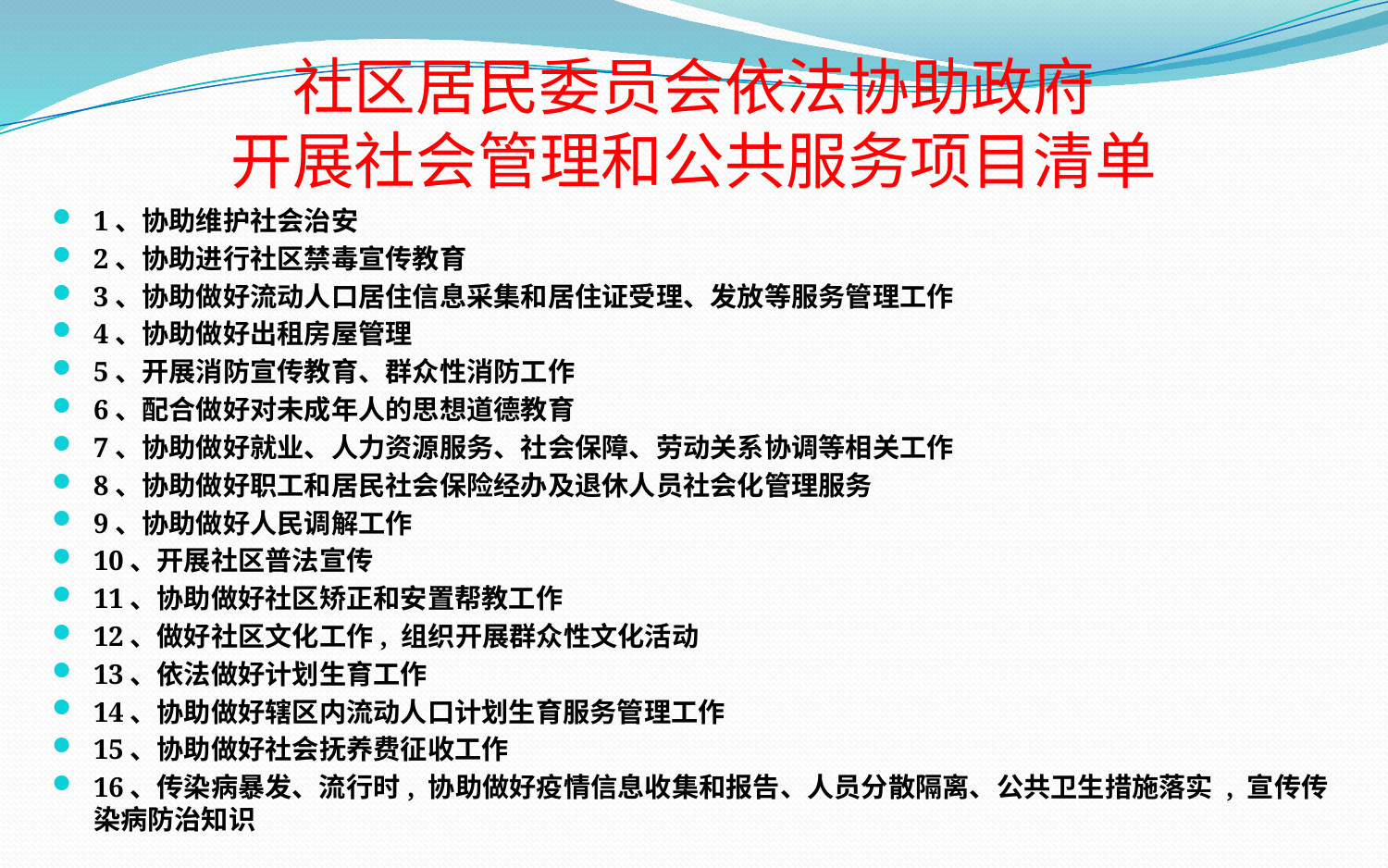

# 社区居民委员会依法协助政府 开展社会管理和公共服务项目清单
1、协助维护社会治安
2、协助进行社区禁毒宣传教育
3、协助做好流动人口居住信息采集和居住证受理、发放等服务管理工作
4、协助做好出租房屋管理
5、开展消防宣传教育、群众性消防工作
6、配合做好对未成年人的思想道德教育
7、协助做好就业、人力资源服务、社会保障、劳动关系协调等相关工作
8、协助做好职工和居民社会保险经办及退休人员社会化管理服务
9、协助做好人民调解工作
10、开展社区普法宣传
11、协助做好社区矫正和安置帮教工作
12、做好社区文化工作, 组织开展群众性文化活动
13、依法做好计划生育工作
14、协助做好辖区内流动人口计划生育服务管理工作
15、协助做好社会抚养费征收工作
16、传染病暴发、流行时, 协助做好疫情信息收集和报告、人员分散隔离、公共卫生措施落实 , 宣传传染病防治知识